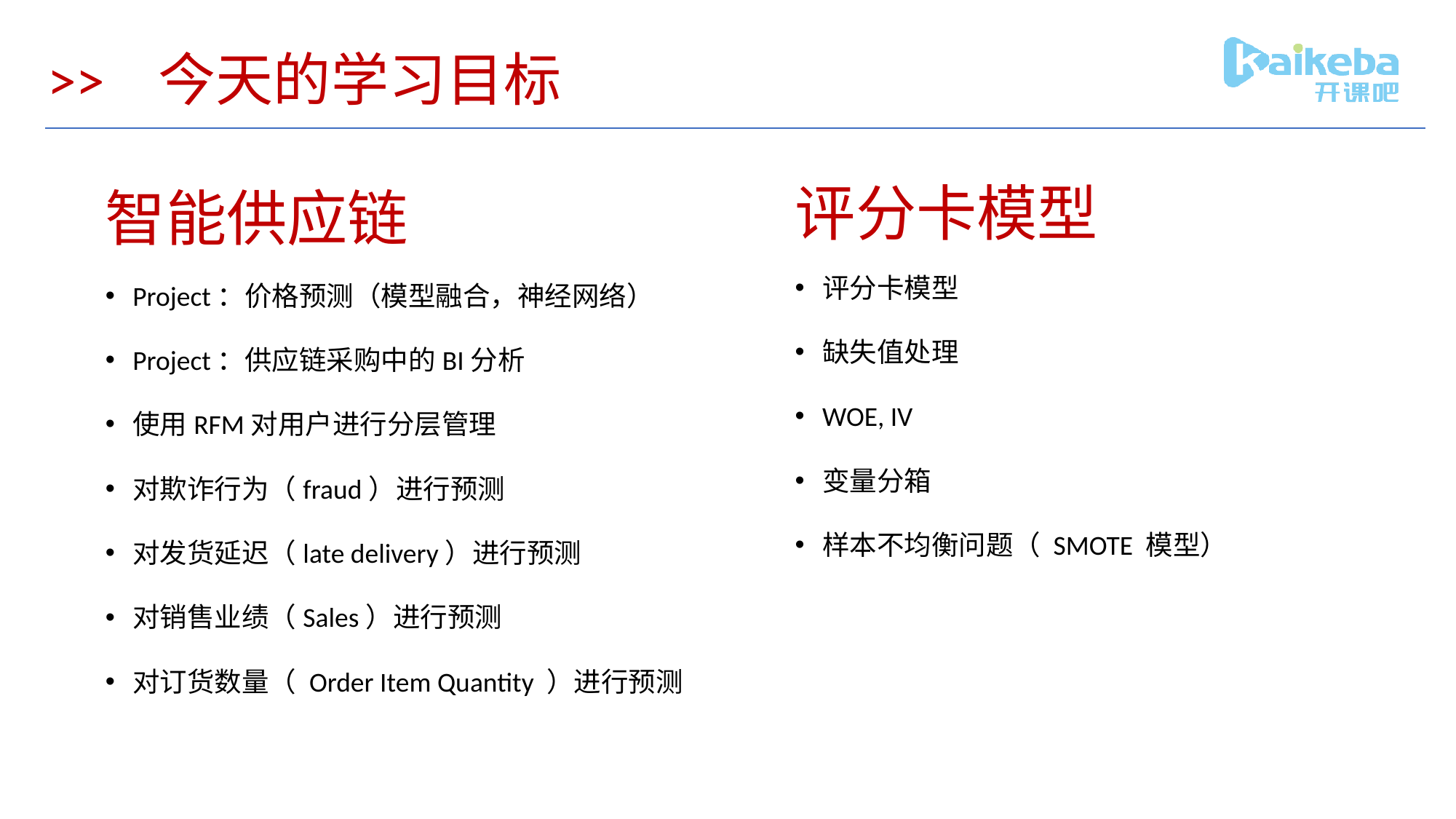

# >>   今天的学习目标
评分卡模型
智能供应链
评分卡模型
缺失值处理
WOE, IV
变量分箱
样本不均衡问题（ SMOTE 模型）
Project：价格预测（模型融合，神经网络）
Project：供应链采购中的BI分析
使用RFM对用户进行分层管理
对欺诈行为（fraud）进行预测
对发货延迟（late delivery）进行预测
对销售业绩（Sales）进行预测
对订货数量（ Order Item Quantity ）进行预测